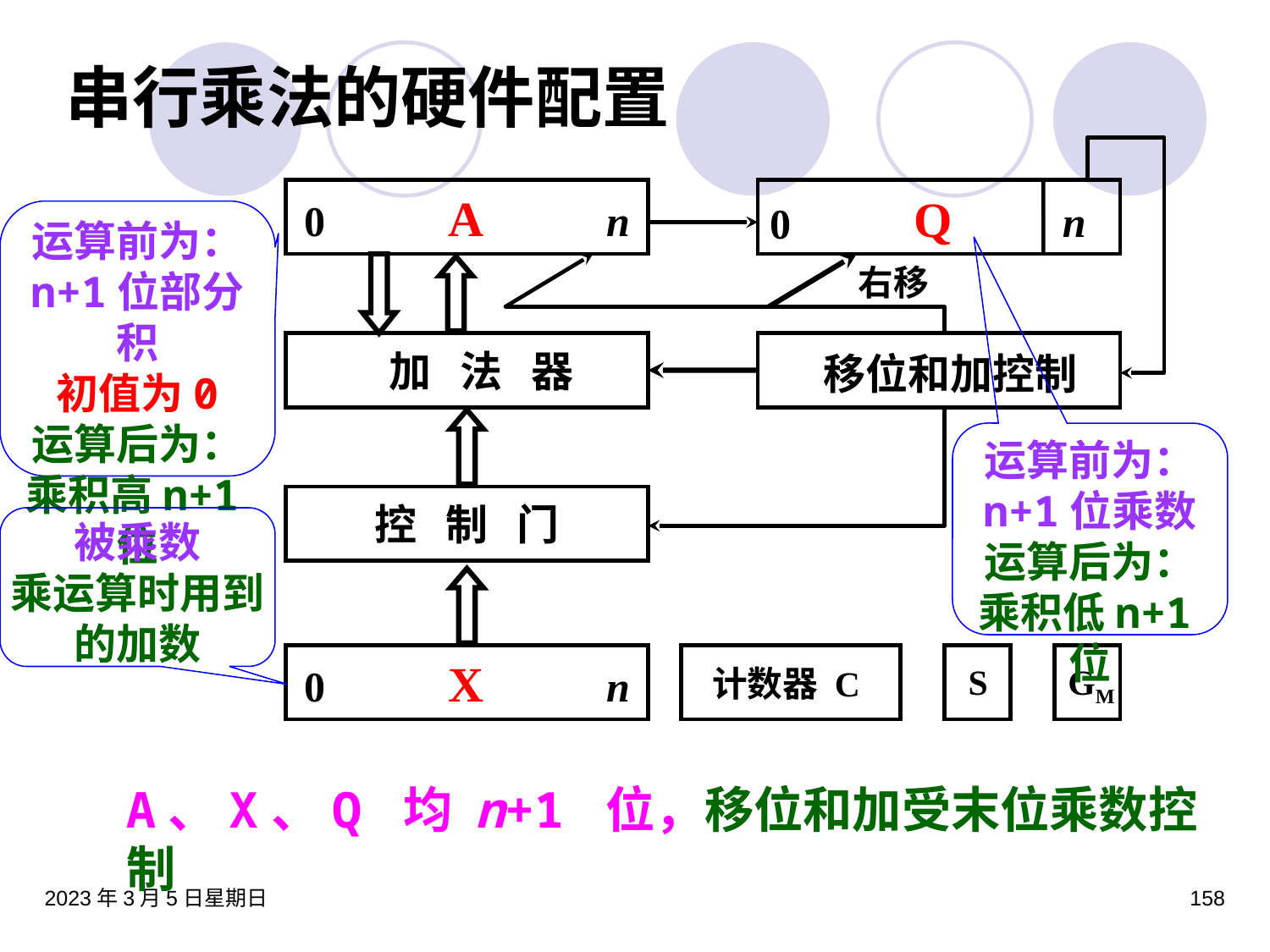

# 串行乘法的硬件配置

0          A          n

Q         n
0

右移

  加   法   器
 移位和加控制

控   制   门

0          X          n

计数器 C

S

GM
运算前为：
n+1位部分积
初值为0
运算后为：
乘积高n+1位
运算前为：
n+1位乘数
运算后为：
乘积低n+1位
被乘数
乘运算时用到的加数
A、X、Q 均 n+1 位，移位和加受末位乘数控制
2023年3月5日星期日
158